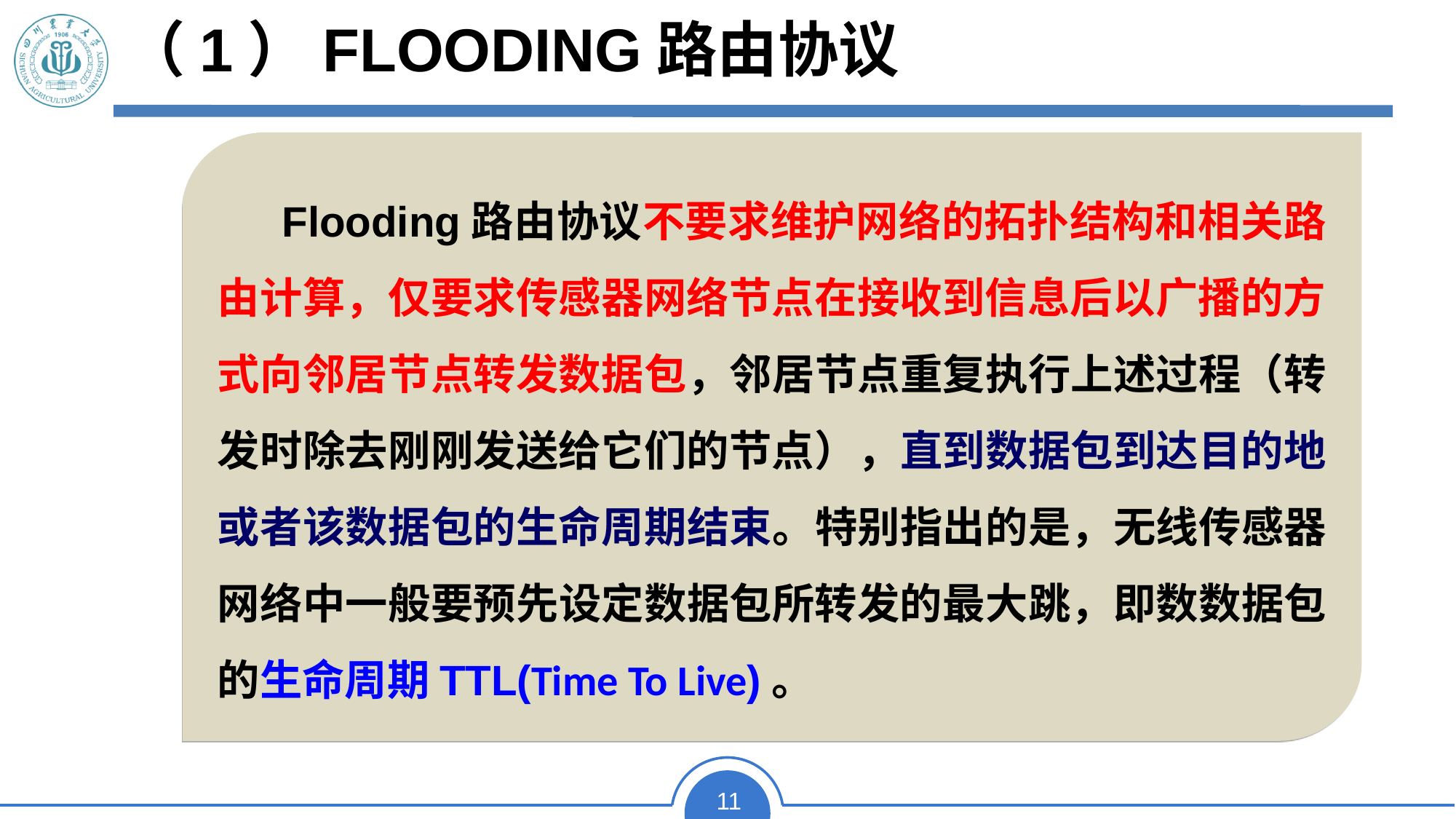

# （1）Flooding路由协议
       Flooding路由协议不要求维护网络的拓扑结构和相关路由计算，仅要求传感器网络节点在接收到信息后以广播的方式向邻居节点转发数据包，邻居节点重复执行上述过程（转发时除去刚刚发送给它们的节点），直到数据包到达目的地或者该数据包的生命周期结束。特别指出的是，无线传感器网络中一般要预先设定数据包所转发的最大跳，即数数据包的生命周期TTL(Time To Live)。